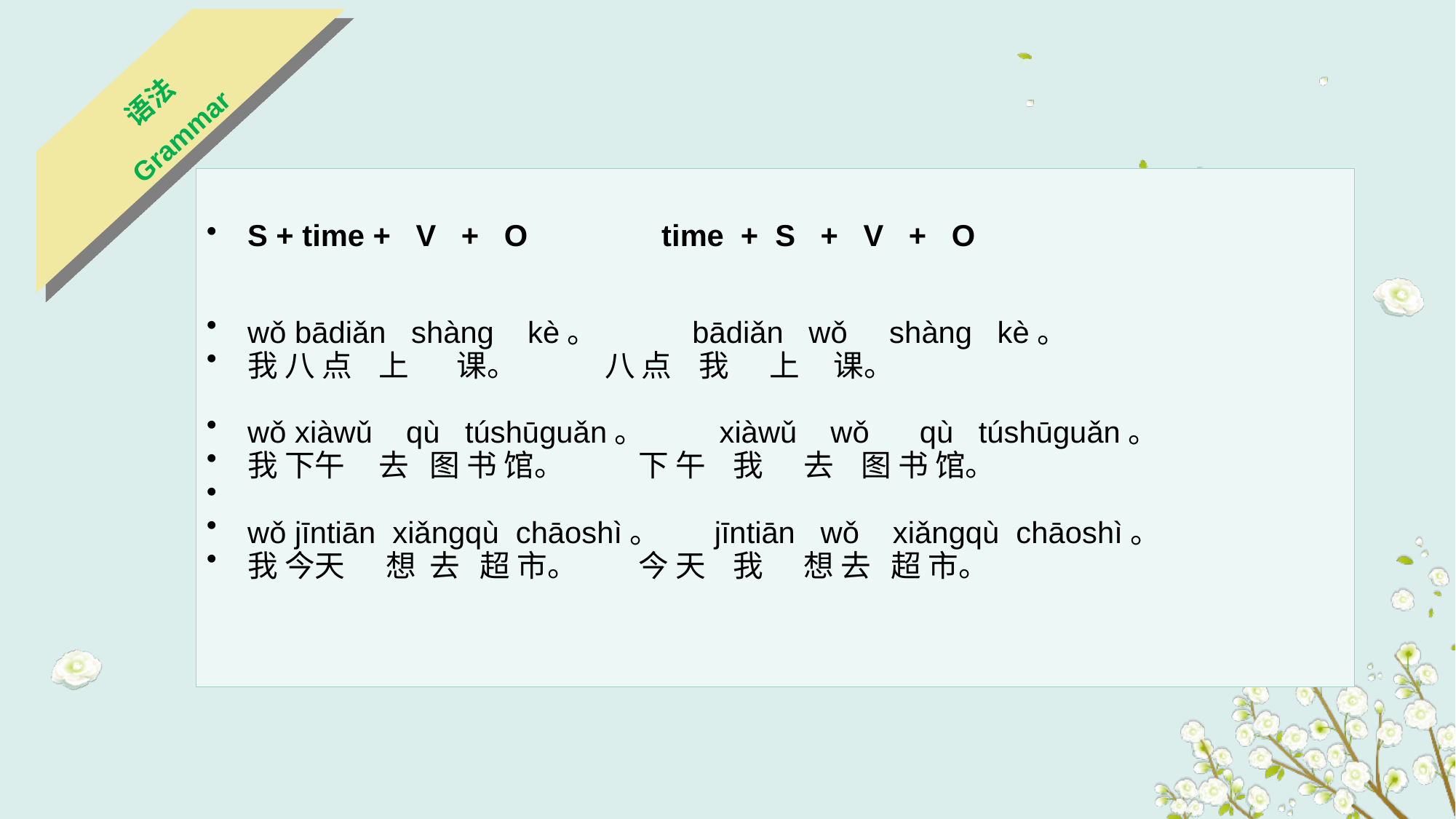

语法
Grammar

S + time +   V   +   O                time  +  S   +   V   +   O

wǒ bādiǎn   shànɡ    kè。             bādiǎn   wǒ     shànɡ   kè。
我 八 点    上       课。             八 点    我      上     课。

wǒ xiàwǔ    qù   túshūɡuǎn。          xiàwǔ    wǒ      qù   túshūɡuǎn。
我 下午     去   图 书 馆。           下 午    我      去    图 书 馆。

wǒ jīntiān  xiǎnɡqù  chāoshì。       jīntiān   wǒ    xiǎnɡqù  chāoshì。
我 今天      想  去   超 市。         今 天    我      想 去   超 市。